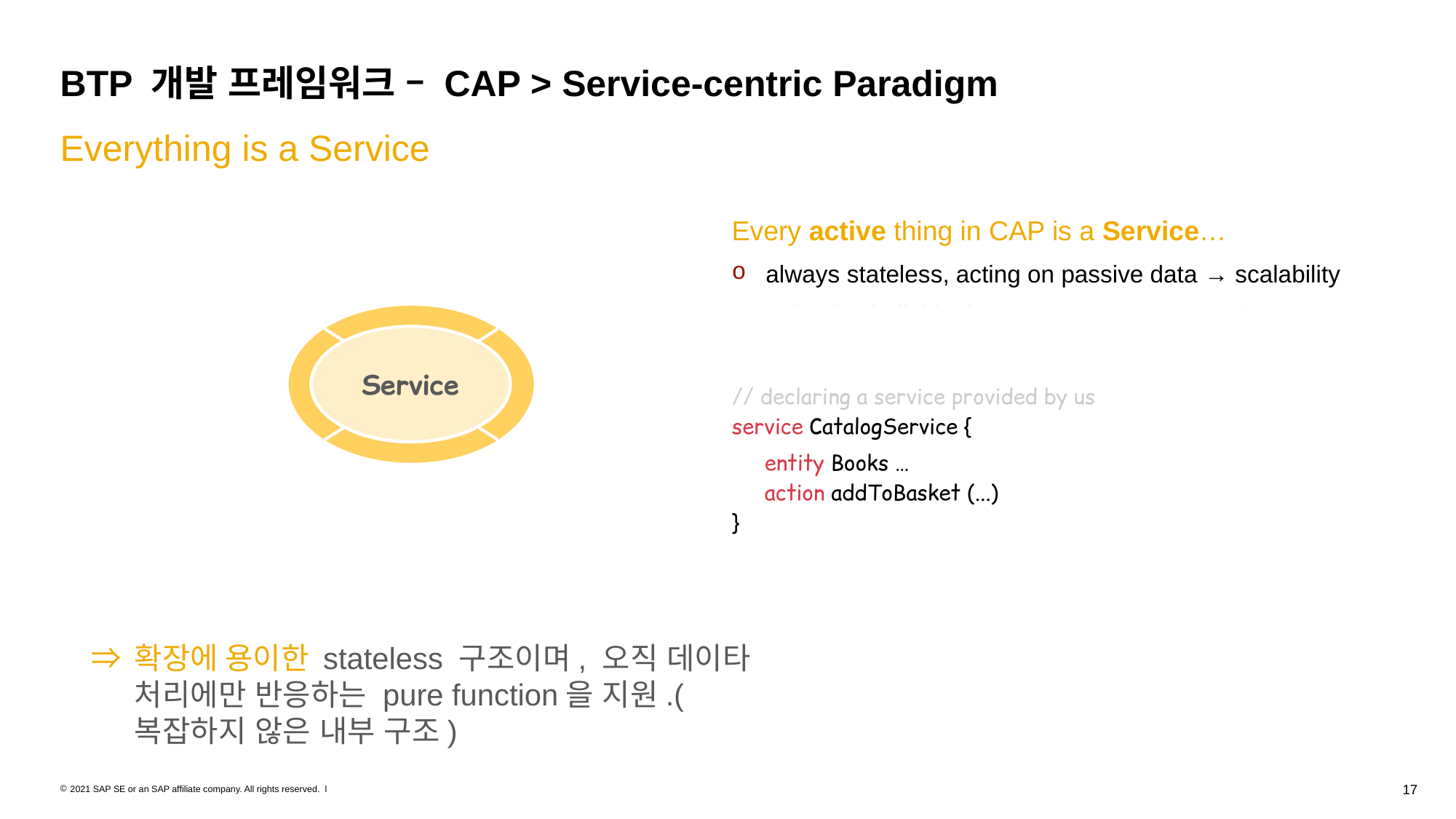

# BTP 개발 프레임워크 – CAP > Service-centric Paradigm
Everything is a Service
Every active thing in CAP is a Service…
always stateless, acting on passive data → scalability
reflecting individual use cases → ‘nano services’
acting as facades for consumers to access data
including technical/framework services in CAP
exchanging messages via uniform APIs
synchronously as well as asynchronously
locally as well as remotely (via proxies) …

Catalog Service

Service

// declaring a service provided by us
service CatalogService {
entity Books …
action addToBasket (...)
}
⇒ 	확장에 용이한 stateless 구조이며, 오직 데이타 처리에만 반응하는 pure function을 지원.(복잡하지 않은 내부 구조)